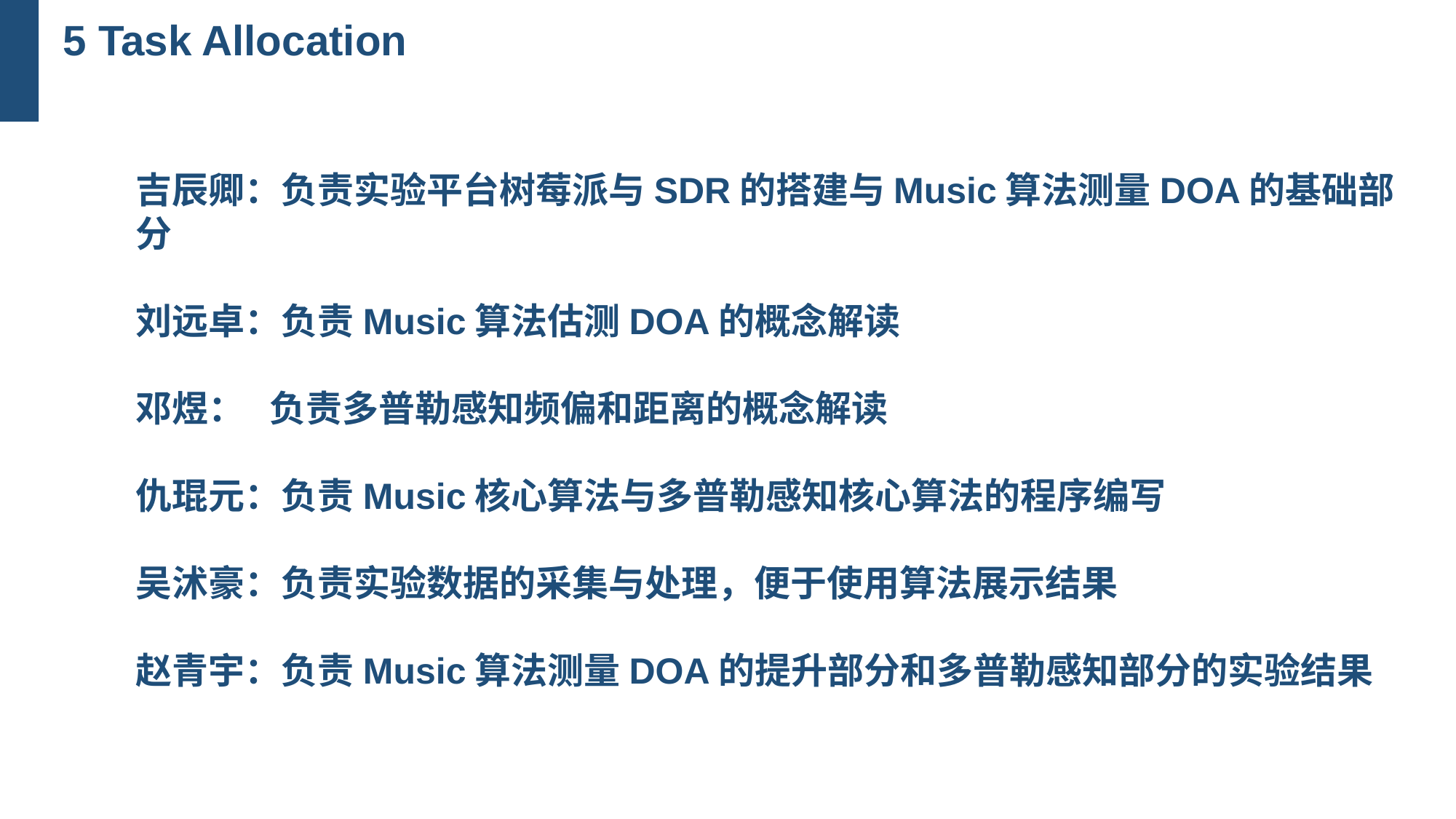

5 Task Allocation

吉辰卿：负责实验平台树莓派与SDR的搭建与Music算法测量DOA的基础部分

刘远卓：负责Music算法估测DOA的概念解读

邓煜：   负责多普勒感知频偏和距离的概念解读

仇琨元：负责Music核心算法与多普勒感知核心算法的程序编写

吴沭豪：负责实验数据的采集与处理，便于使用算法展示结果

赵青宇：负责Music算法测量DOA的提升部分和多普勒感知部分的实验结果